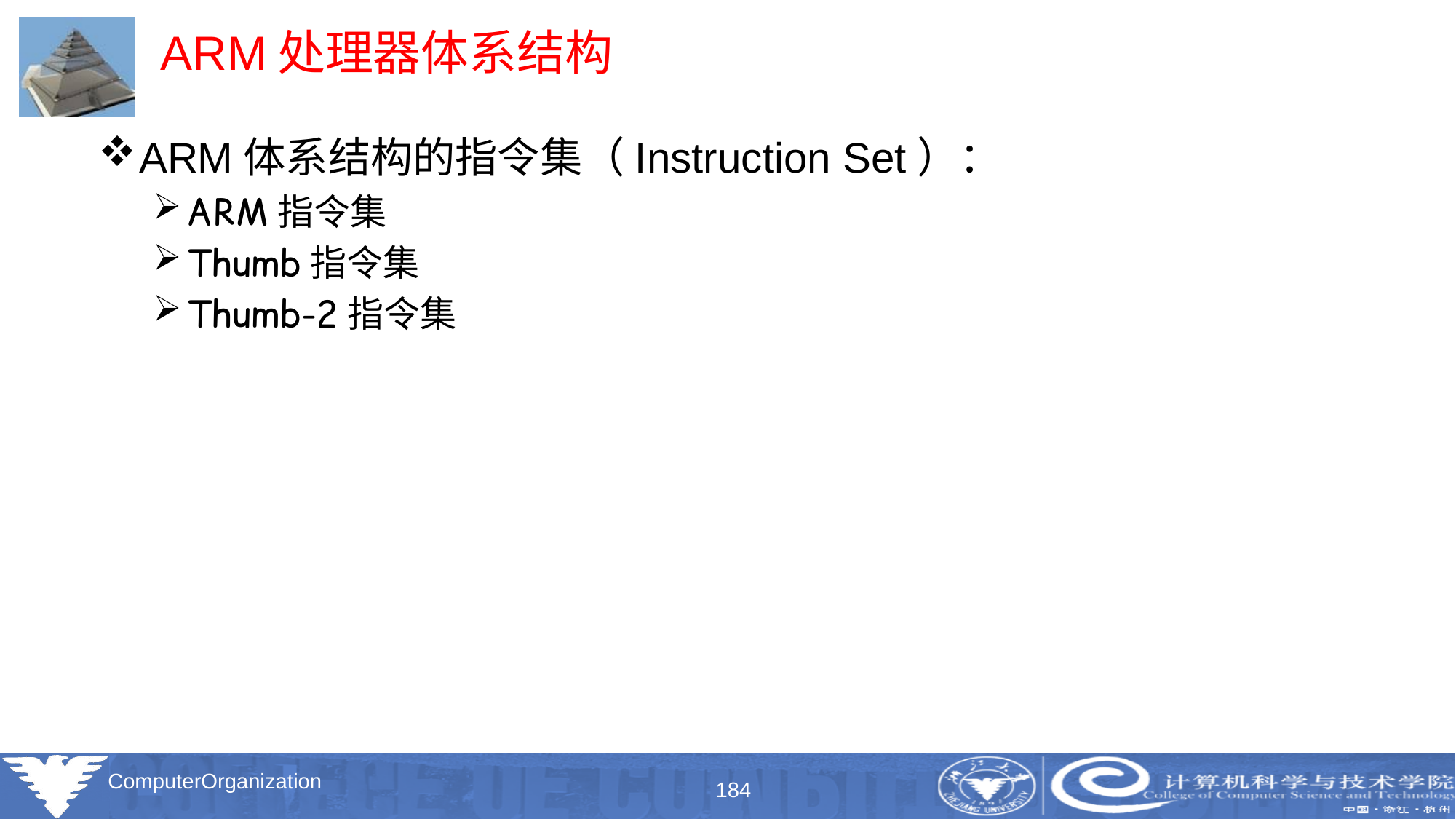

# ARM处理器体系结构
ARM体系结构的指令集（Instruction Set）：
ARM指令集
Thumb指令集
Thumb-2指令集